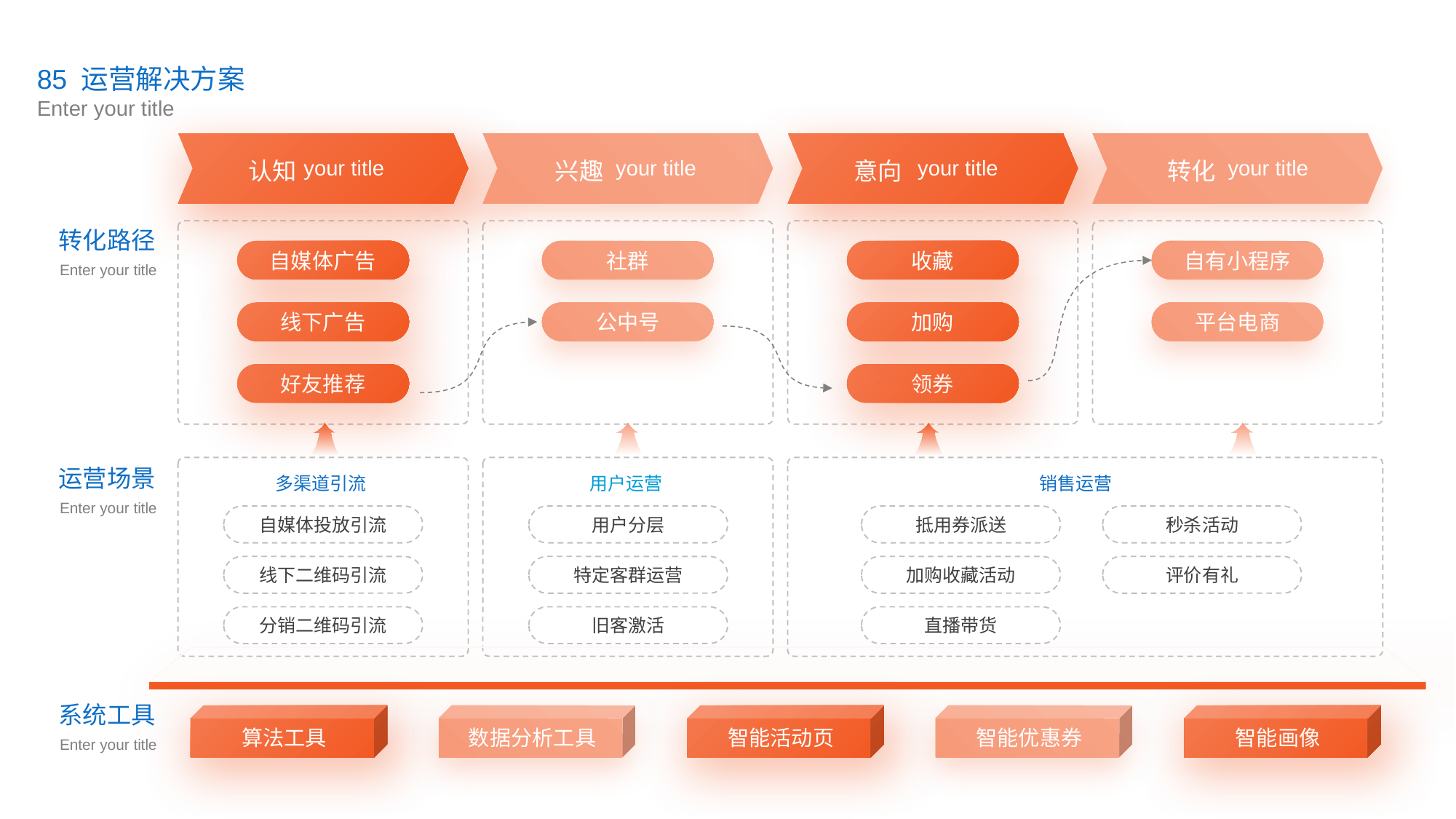

85 运营解决方案
Enter your title

your title
your title
your title
your title
认知
兴趣
意向
转化
转化路径

自媒体广告
社群
收藏
自有小程序
Enter your title
线下广告
公中号
加购
平台电商
好友推荐
领券

运营场景
多渠道引流
用户运营
销售运营
Enter your title
自媒体投放引流
用户分层
抵用券派送
秒杀活动
线下二维码引流
特定客群运营
加购收藏活动
评价有礼
分销二维码引流
旧客激活
直播带货

系统工具

算法工具
数据分析工具
智能活动页
智能优惠券
智能画像
Enter your title